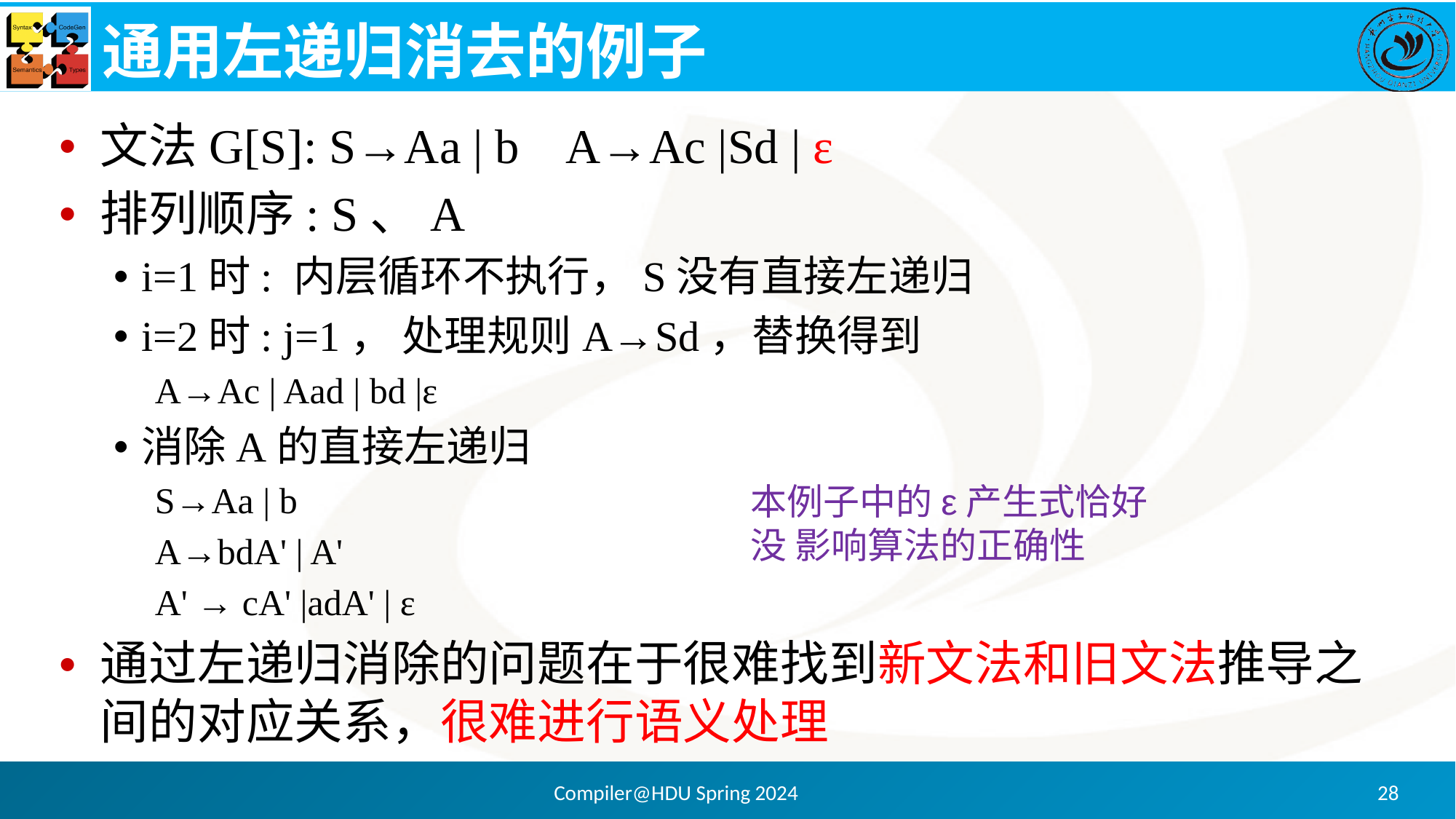

# 通用左递归消去的例子
文法G[S]: S→Aa | b    A→Ac |Sd | ε
排列顺序: S、A
i=1时: 内层循环不执行，S没有直接左递归
i=2时: j=1， 处理规则A→Sd，替换得到
A→Ac | Aad | bd |ε
消除A的直接左递归
S→Aa | b
A→bdA' | A'
A' → cA' |adA' | ε
通过左递归消除的问题在于很难找到新文法和旧文法推导之间的对应关系，很难进行语义处理

本例子中的ε产生式恰好没 影响算法的正确性
Compiler@HDU Spring 2024
28